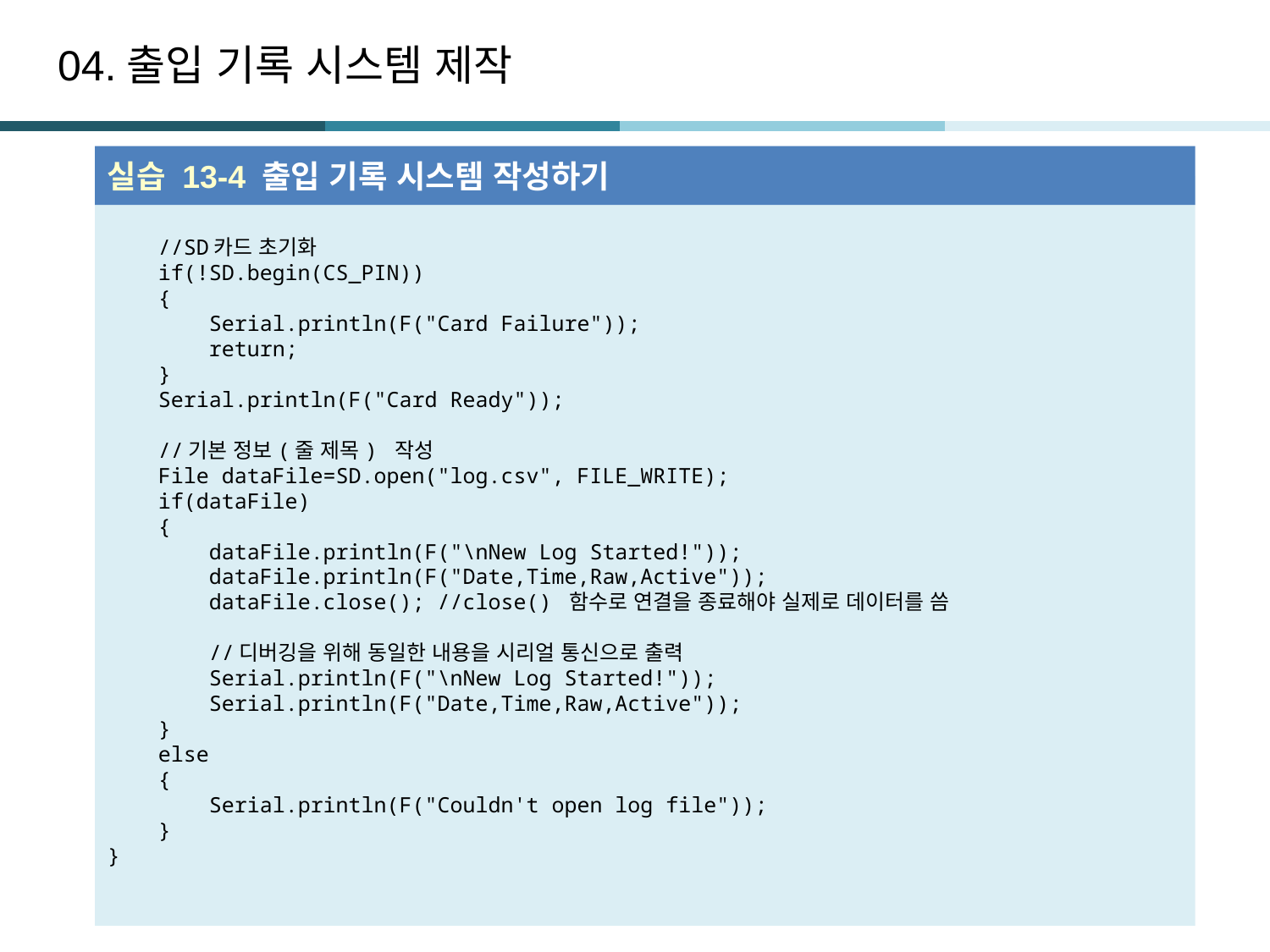

# 04.출입 기록 시스템 제작
실습 13-4 출입 기록 시스템 작성하기
    //SD카드 초기화
    if(!SD.begin(CS_PIN))
    {
        Serial.println(F("Card Failure"));
        return;
    }
    Serial.println(F("Card Ready"));

    //기본 정보(줄 제목) 작성
    File dataFile=SD.open("log.csv", FILE_WRITE);
    if(dataFile)
    {
        dataFile.println(F("\nNew Log Started!"));
        dataFile.println(F("Date,Time,Raw,Active"));
        dataFile.close(); //close() 함수로 연결을 종료해야 실제로 데이터를 씀

        //디버깅을 위해 동일한 내용을 시리얼 통신으로 출력
        Serial.println(F("\nNew Log Started!"));
        Serial.println(F("Date,Time,Raw,Active"));
    }
    else
    {
        Serial.println(F("Couldn't open log file"));
    }
}